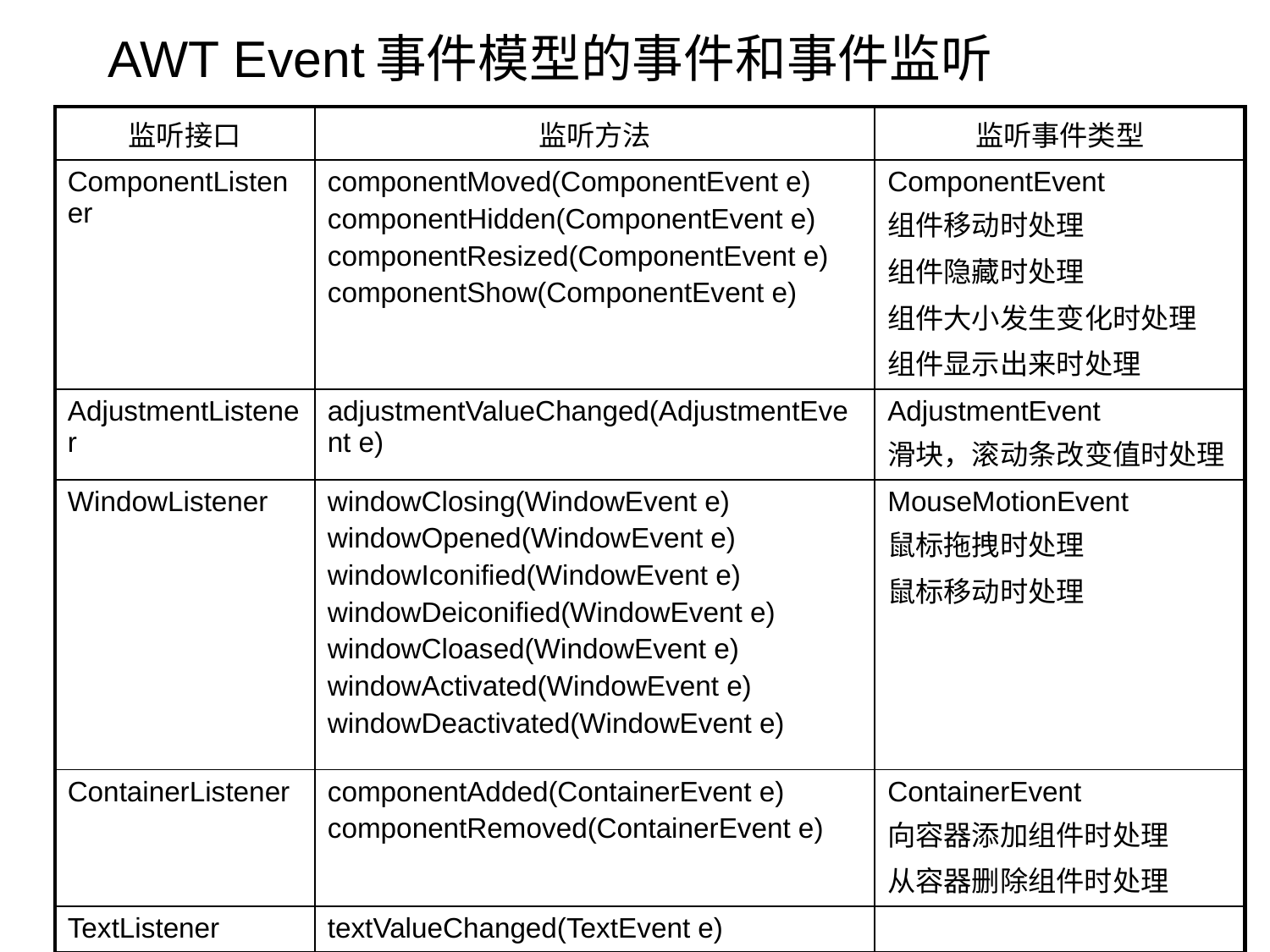

# AWT Event事件模型的事件和事件监听
| 监听接口 | 监听方法 | 监听事件类型 |
| --- | --- | --- |
| ComponentListener | componentMoved(ComponentEvent e) componentHidden(ComponentEvent e) componentResized(ComponentEvent e) componentShow(ComponentEvent e) | ComponentEvent 组件移动时处理 组件隐藏时处理 组件大小发生变化时处理 组件显示出来时处理 |
| AdjustmentListener | adjustmentValueChanged(AdjustmentEvent e) | AdjustmentEvent 滑块，滚动条改变值时处理 |
| WindowListener | windowClosing(WindowEvent e) windowOpened(WindowEvent e) windowIconified(WindowEvent e) windowDeiconified(WindowEvent e) windowCloased(WindowEvent e) windowActivated(WindowEvent e) windowDeactivated(WindowEvent e) | MouseMotionEvent 鼠标拖拽时处理 鼠标移动时处理 |
| ContainerListener | componentAdded(ContainerEvent e) componentRemoved(ContainerEvent e) | ContainerEvent 向容器添加组件时处理 从容器删除组件时处理 |
| TextListener | textValueChanged(TextEvent e) |  |